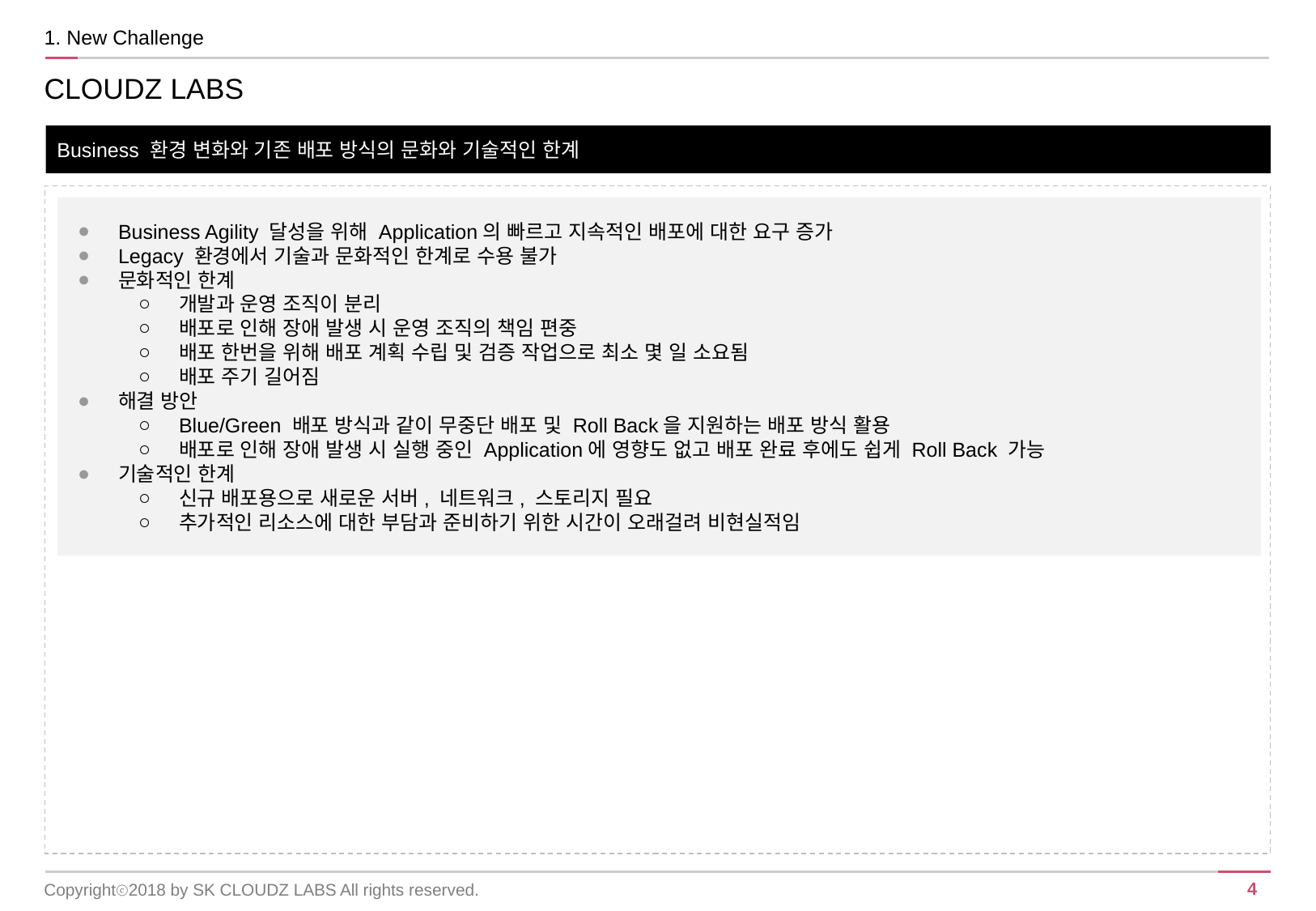

1. New Challenge
CLOUDZ LABS
Business 환경 변화와 기존 배포 방식의 문화와 기술적인 한계
Business Agility 달성을 위해 Application의 빠르고 지속적인 배포에 대한 요구 증가
Legacy 환경에서 기술과 문화적인 한계로 수용 불가
문화적인 한계
개발과 운영 조직이 분리
배포로 인해 장애 발생 시 운영 조직의 책임 편중
배포 한번을 위해 배포 계획 수립 및 검증 작업으로 최소 몇 일 소요됨
배포 주기 길어짐
해결 방안
Blue/Green 배포 방식과 같이 무중단 배포 및 Roll Back을 지원하는 배포 방식 활용
배포로 인해 장애 발생 시 실행 중인 Application에 영향도 없고 배포 완료 후에도 쉽게 Roll Back 가능
기술적인 한계
신규 배포용으로 새로운 서버, 네트워크, 스토리지 필요
추가적인 리소스에 대한 부담과 준비하기 위한 시간이 오래걸려 비현실적임
Copyrightⓒ2018 by SK CLOUDZ LABS All rights reserved.